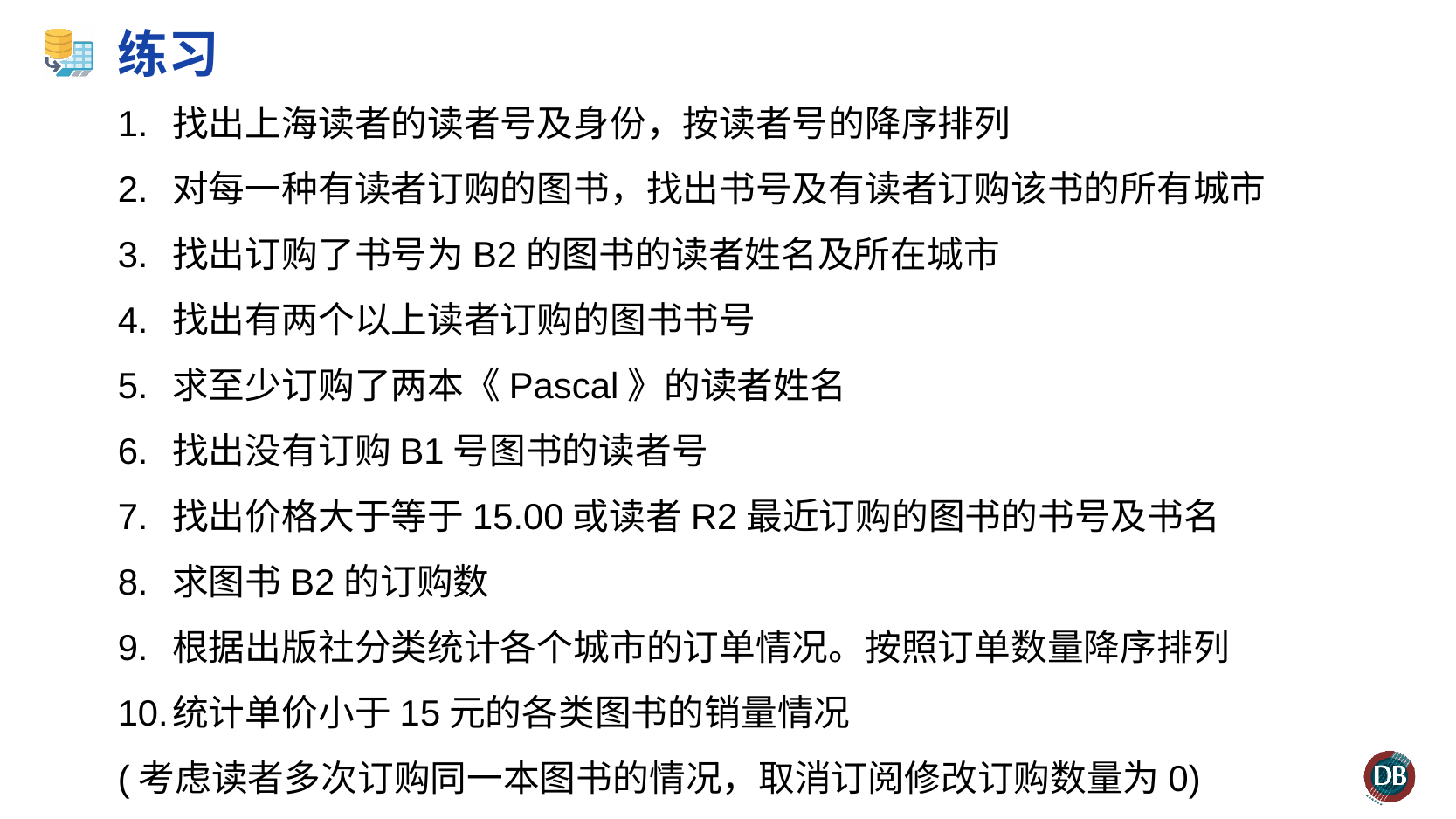

# 练习
找出上海读者的读者号及身份，按读者号的降序排列
对每一种有读者订购的图书，找出书号及有读者订购该书的所有城市
找出订购了书号为B2的图书的读者姓名及所在城市
找出有两个以上读者订购的图书书号
求至少订购了两本《Pascal》的读者姓名
找出没有订购B1号图书的读者号
找出价格大于等于15.00或读者R2最近订购的图书的书号及书名
求图书B2的订购数
根据出版社分类统计各个城市的订单情况。按照订单数量降序排列
统计单价小于15元的各类图书的销量情况
(考虑读者多次订购同一本图书的情况，取消订阅修改订购数量为0)